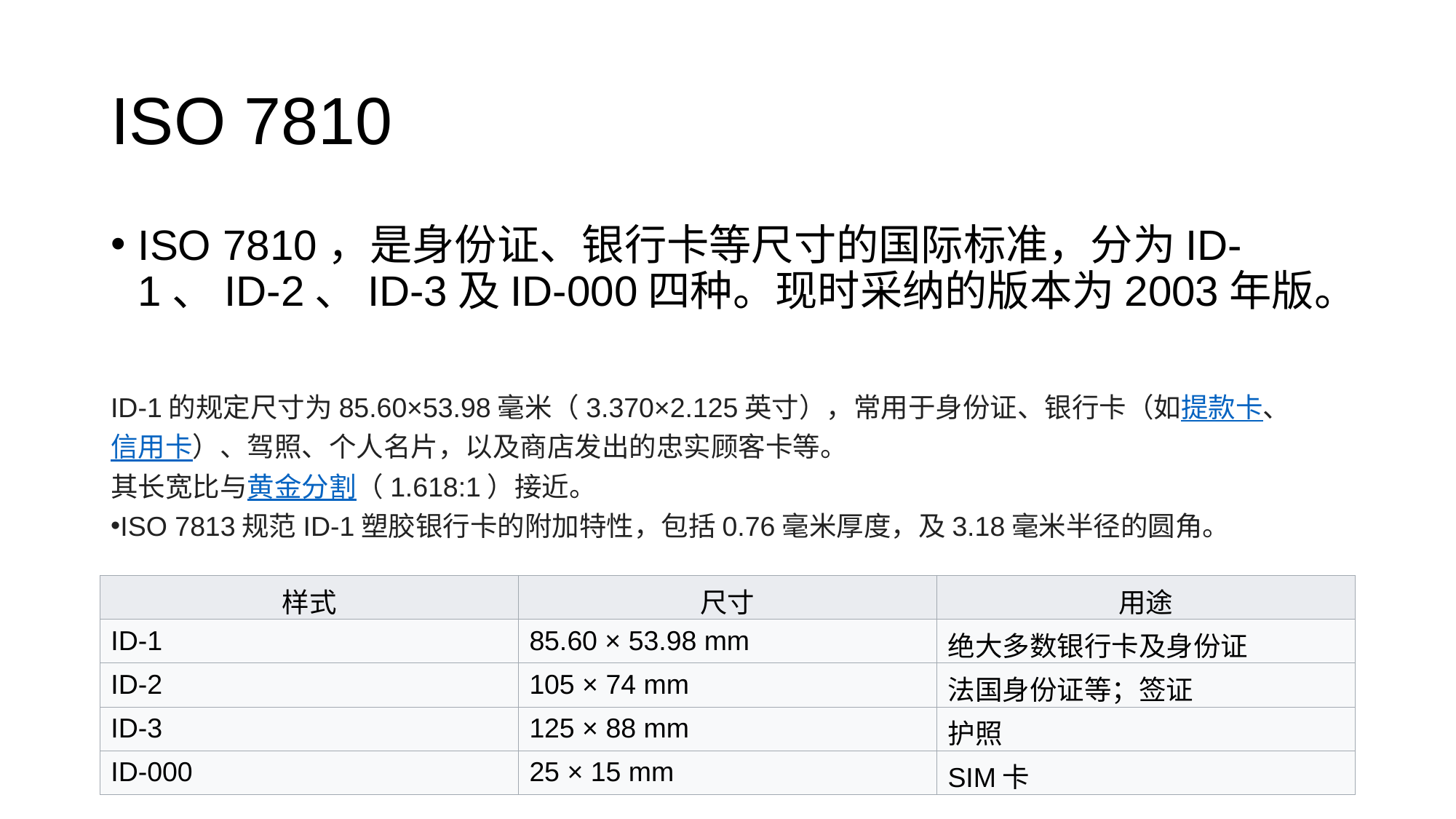

# ISO 7810
ISO 7810，是身份证、银行卡等尺寸的国际标准，分为ID-1、ID-2、ID-3及ID-000四种。现时采纳的版本为2003年版。

ID-1的规定尺寸为85.60×53.98毫米（3.370×2.125英寸），常用于身份证、银行卡（如提款卡、信用卡）、驾照、个人名片，以及商店发出的忠实顾客卡等。
其长宽比与黄金分割（1.618:1）接近。
ISO 7813规范ID-1塑胶银行卡的附加特性，包括0.76毫米厚度，及3.18毫米半径的圆角。
| 样式 | 尺寸 | 用途 |
| --- | --- | --- |
| ID-1 | 85.60 × 53.98 mm | 绝大多数银行卡及身份证 |
| ID-2 | 105 × 74 mm | 法国身份证等；签证 |
| ID-3 | 125 × 88 mm | 护照 |
| ID-000 | 25 × 15 mm | SIM卡 |
41